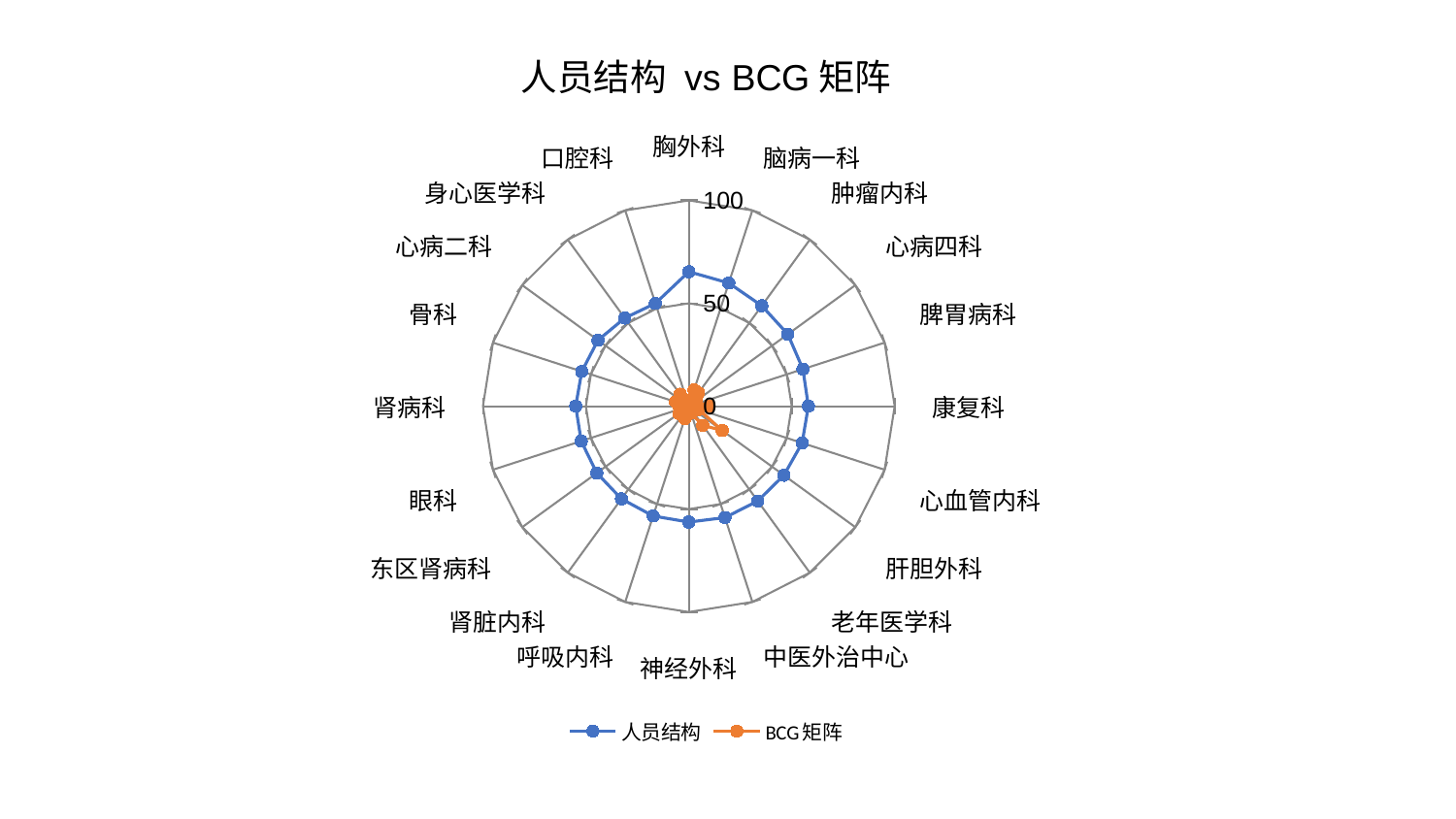

### Chart: 人员结构 vs BCG矩阵

| Category | 人员结构 | BCG矩阵 |
|---|---|---|
| 胸外科 | 65.35854386246328 | 2.0821648351470317 |
| 脑病一科 | 62.91050509125518 | 8.29805461896681 |
| 肿瘤内科 | 60.33886604345 | 7.958272539361542 |
| 心病四科 | 59.47027761387368 | 4.560321533592062 |
| 脾胃病科 | 58.299919297691936 | 1.169176713106945 |
| 康复科 | 58.09368089958462 | 9.89382991903243 |
| 心血管内科 | 57.896476641563595 | 5.061473918421895 |
| 肝胆外科 | 57.09997788786263 | 20.038416766297953 |
| 老年医学科 | 56.974668202752966 | 11.508962933388418 |
| 中医外治中心 | 56.917637342568554 | 3.5968376725887605 |
| 神经外科 | 56.293750494629634 | 0.1212892119725774 |
| 呼吸内科 | 56.096077997868214 | 6.304807691893311 |
| 肾脏内科 | 55.67555099740817 | 4.415050444735442 |
| 东区肾病科 | 55.24996761629835 | 5.9461490709309075 |
| 眼科 | 54.946937953259834 | 3.3445782618576585 |
| 肾病科 | 54.93410875276046 | 4.658759821454787 |
| 骨科 | 54.67958896311353 | 6.813575584986139 |
| 心病二科 | 54.538220670785705 | 2.3280553500712267 |
| 身心医学科 | 52.9371407152161 | 7.169264036731232 |
| 口腔科 | 52.51818583803952 | 3.133832312320732 |
29